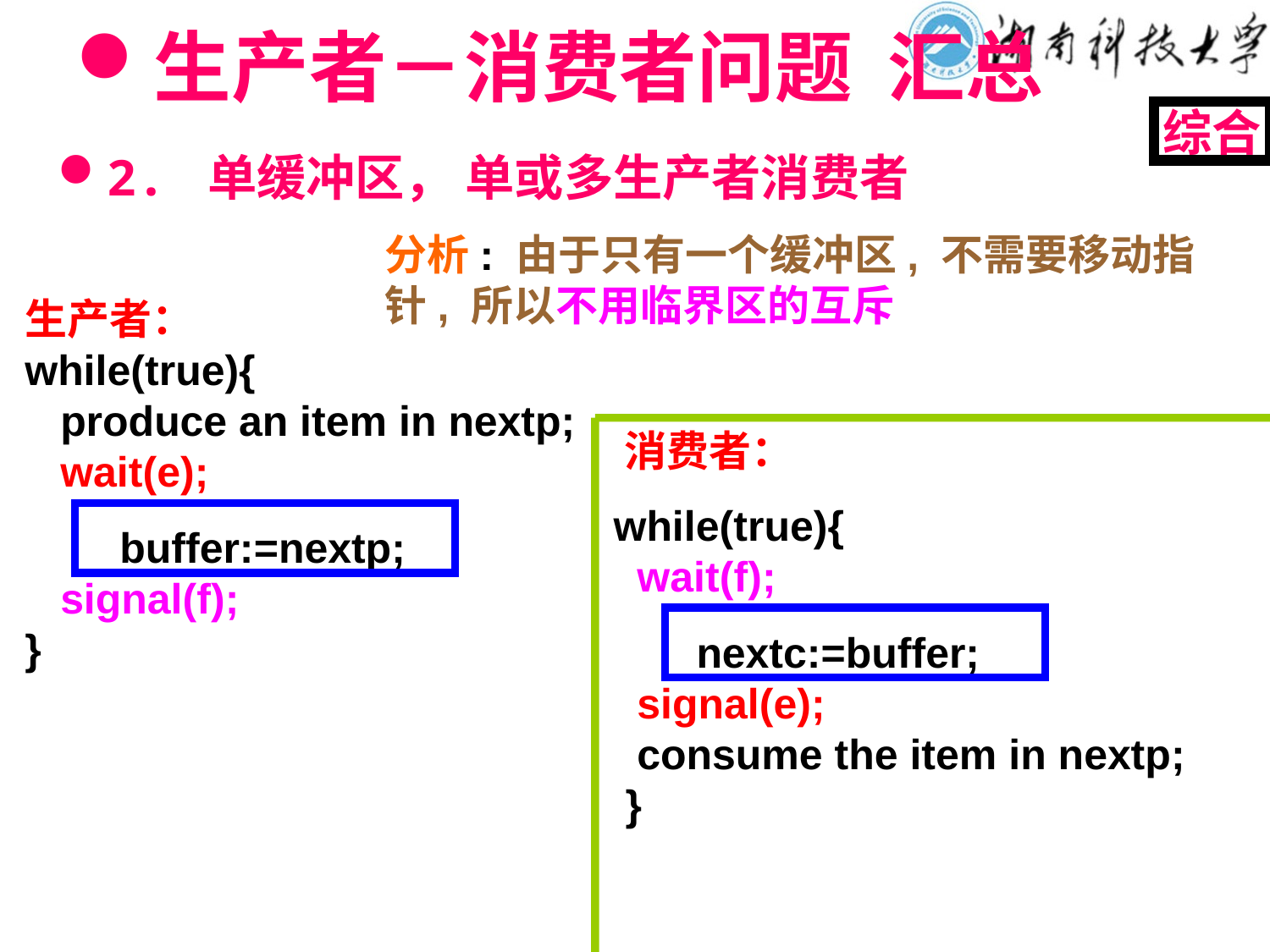

# 生产者－消费者问题  汇总
综合
2. 单缓冲区， 单或多生产者消费者
分析: 由于只有一个缓冲区, 不需要移动指针, 所以不用临界区的互斥
生产者：
while(true){
   produce an item in nextp;
   wait(e);
        buffer:=nextp;
   signal(f);
}

  消费者：

  while(true){
    wait(f);
         nextc:=buffer;
    signal(e);
    consume the item in nextp;
   }